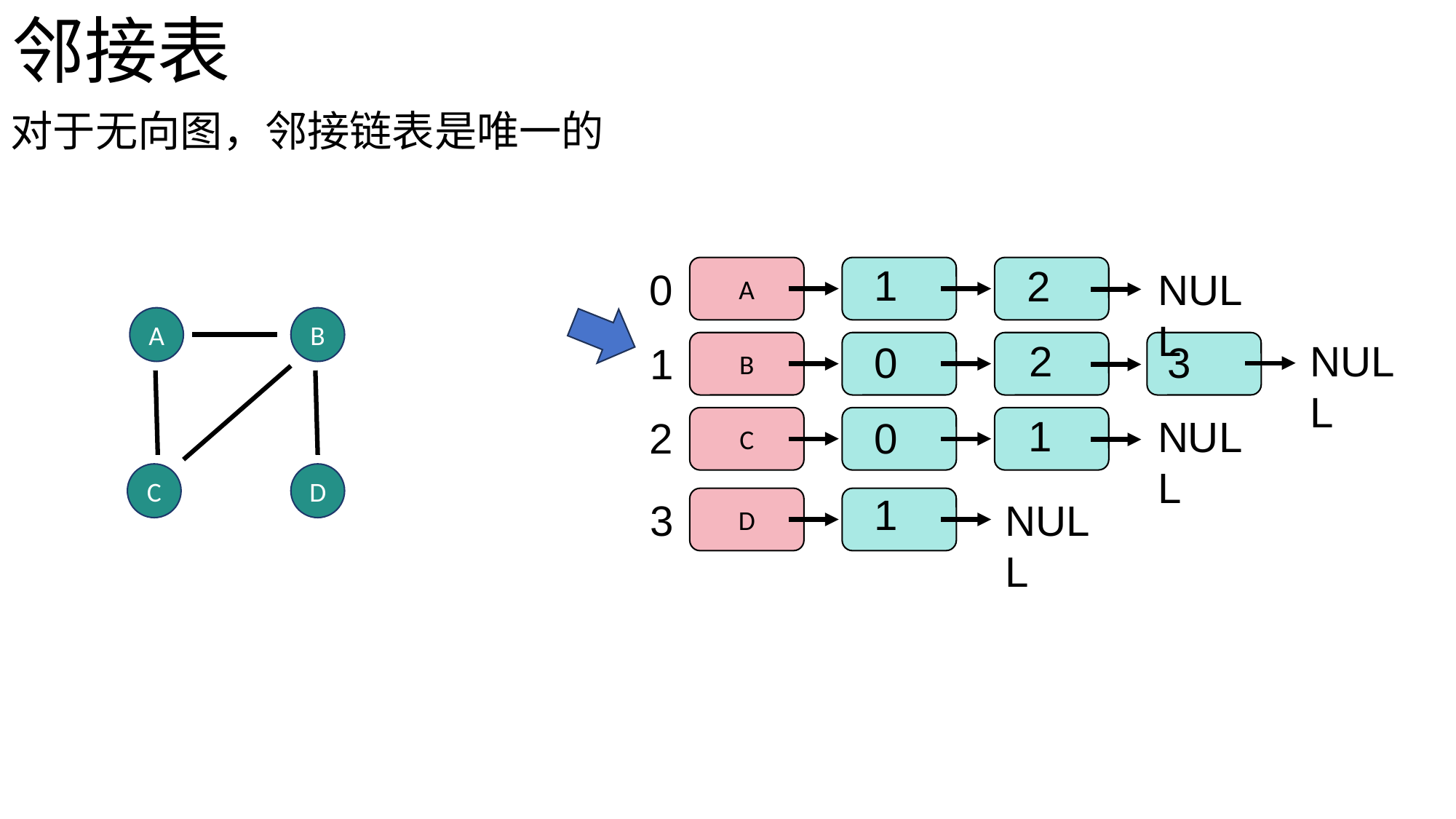

邻接表
对于无向图，邻接链表是唯一的
1
2
0
A

NULL

A
B
2
NULL
0
3
1
B

1
NULL
2
0
C

C
D
1
3
D

NULL